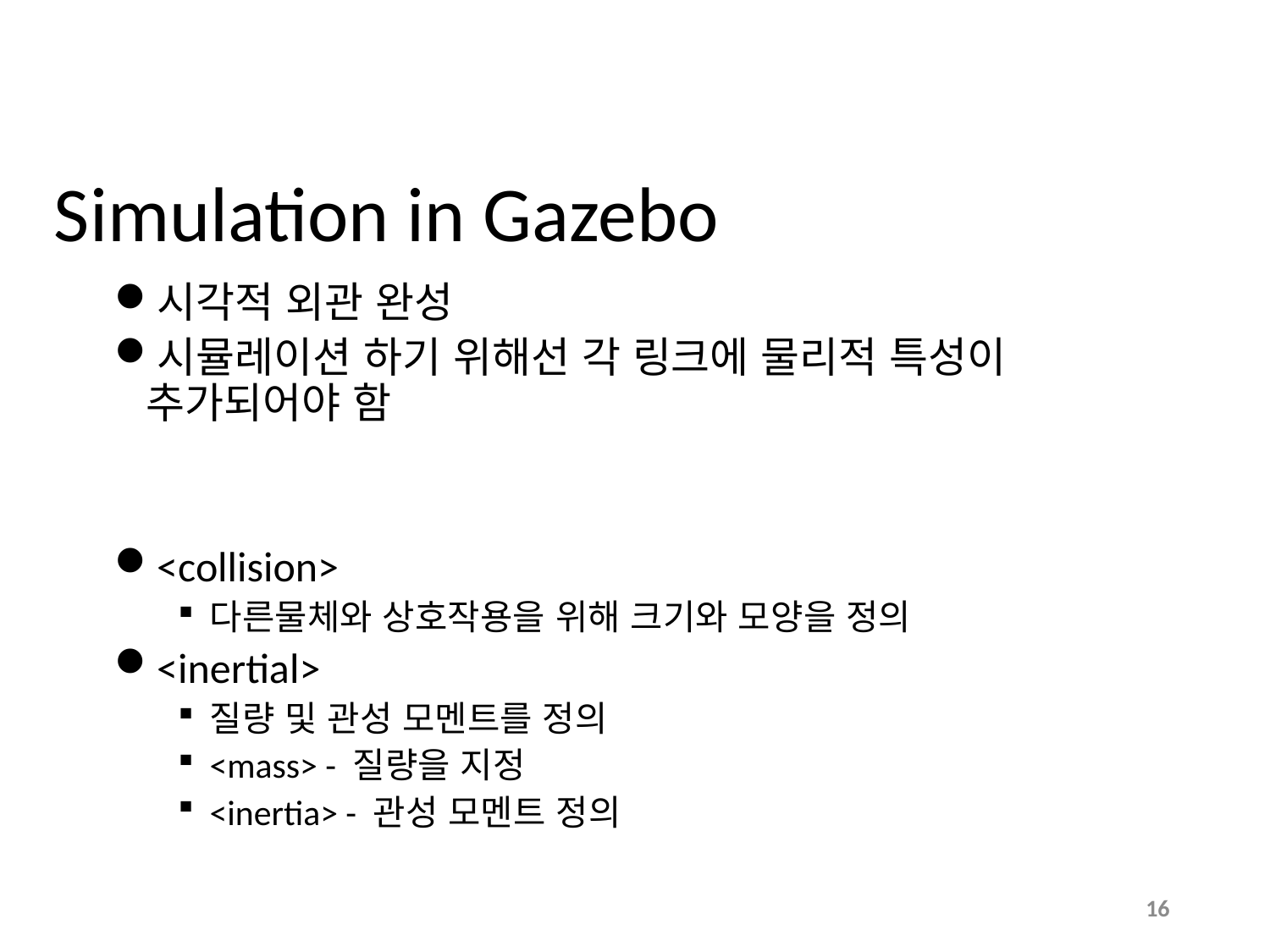

# Simulation in Gazebo
시각적 외관 완성
시뮬레이션 하기 위해선 각 링크에 물리적 특성이 추가되어야 함

<collision>
다른물체와 상호작용을 위해 크기와 모양을 정의
<inertial>
질량 및 관성 모멘트를 정의
<mass> - 질량을 지정
<inertia> - 관성 모멘트 정의

16